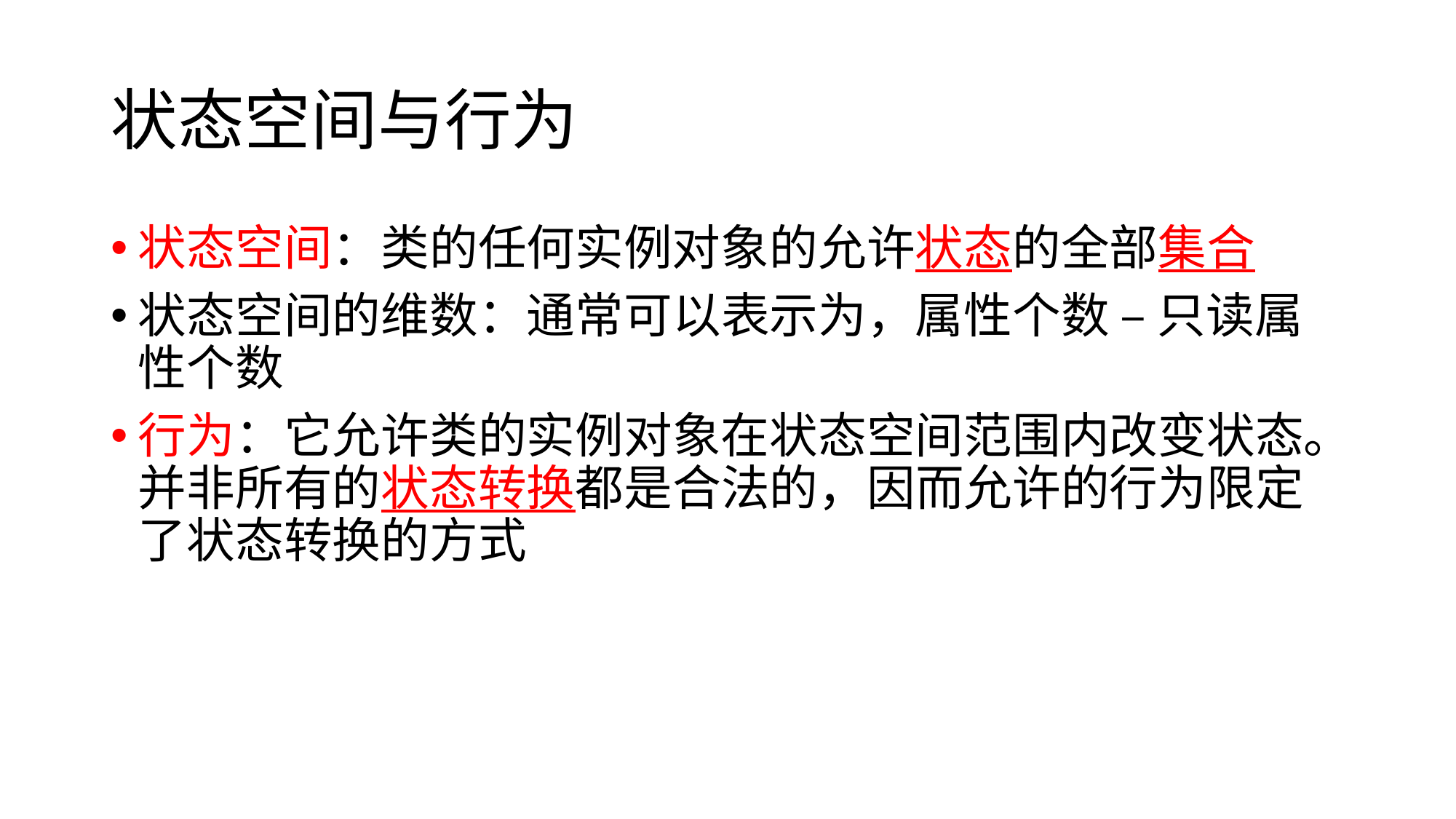

# 状态空间与行为
状态空间：类的任何实例对象的允许状态的全部集合
状态空间的维数：通常可以表示为，属性个数 – 只读属性个数
行为：它允许类的实例对象在状态空间范围内改变状态。并非所有的状态转换都是合法的，因而允许的行为限定了状态转换的方式